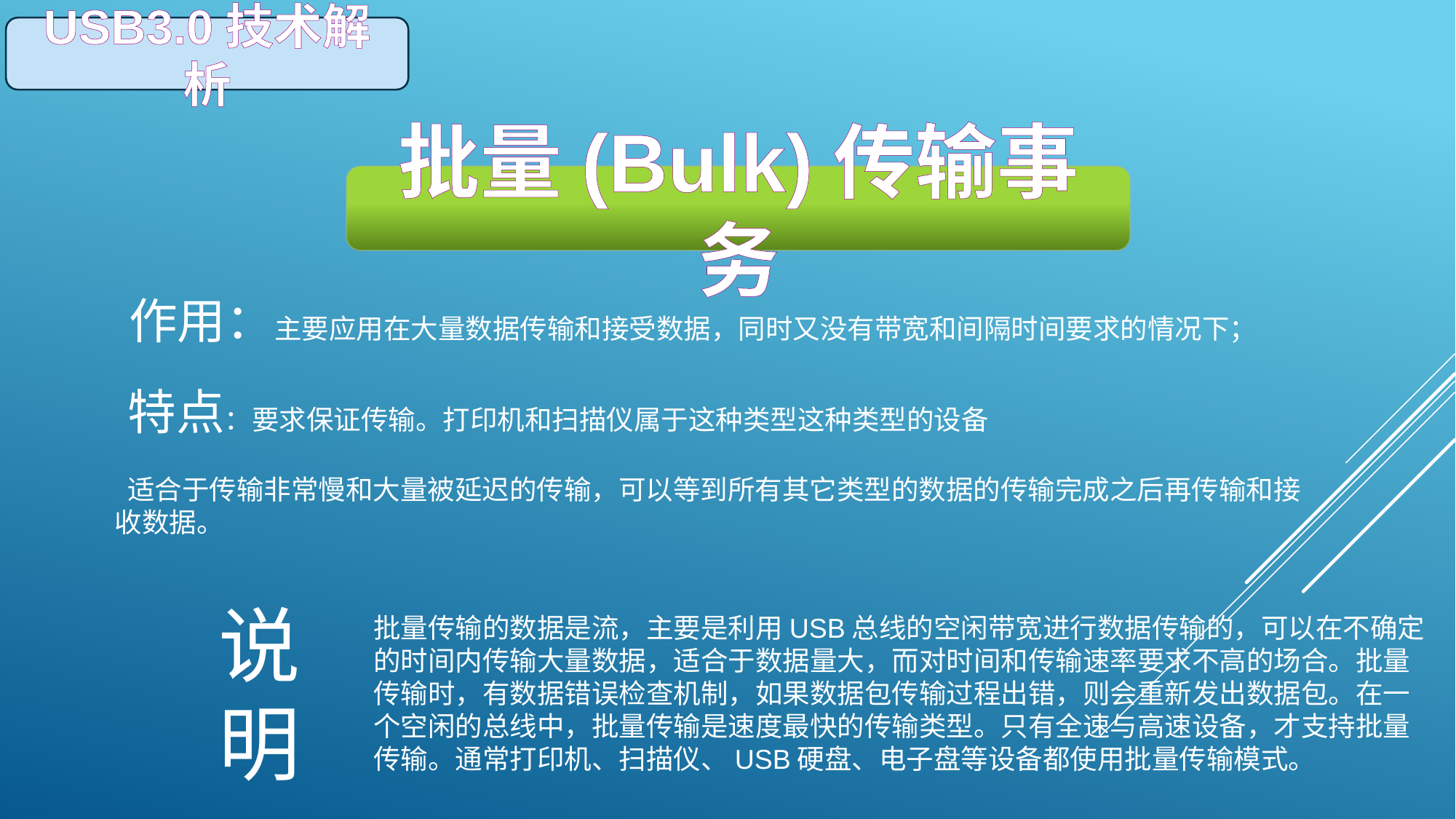

USB3.0技术解析
批量(Bulk)传输事务
# 作用：主要应用在大量数据传输和接受数据，同时又没有带宽和间隔时间要求的情况下；

 特点：要求保证传输。打印机和扫描仪属于这种类型这种类型的设备

 适合于传输非常慢和大量被延迟的传输，可以等到所有其它类型的数据的传输完成之后再传输和接收数据。
说
明
批量传输的数据是流，主要是利用USB总线的空闲带宽进行数据传输的，可以在不确定的时间内传输大量数据，适合于数据量大，而对时间和传输速率要求不高的场合。批量传输时，有数据错误检查机制，如果数据包传输过程出错，则会重新发出数据包。在一个空闲的总线中，批量传输是速度最快的传输类型。只有全速与高速设备，才支持批量传输。通常打印机、扫描仪、USB硬盘、电子盘等设备都使用批量传输模式。